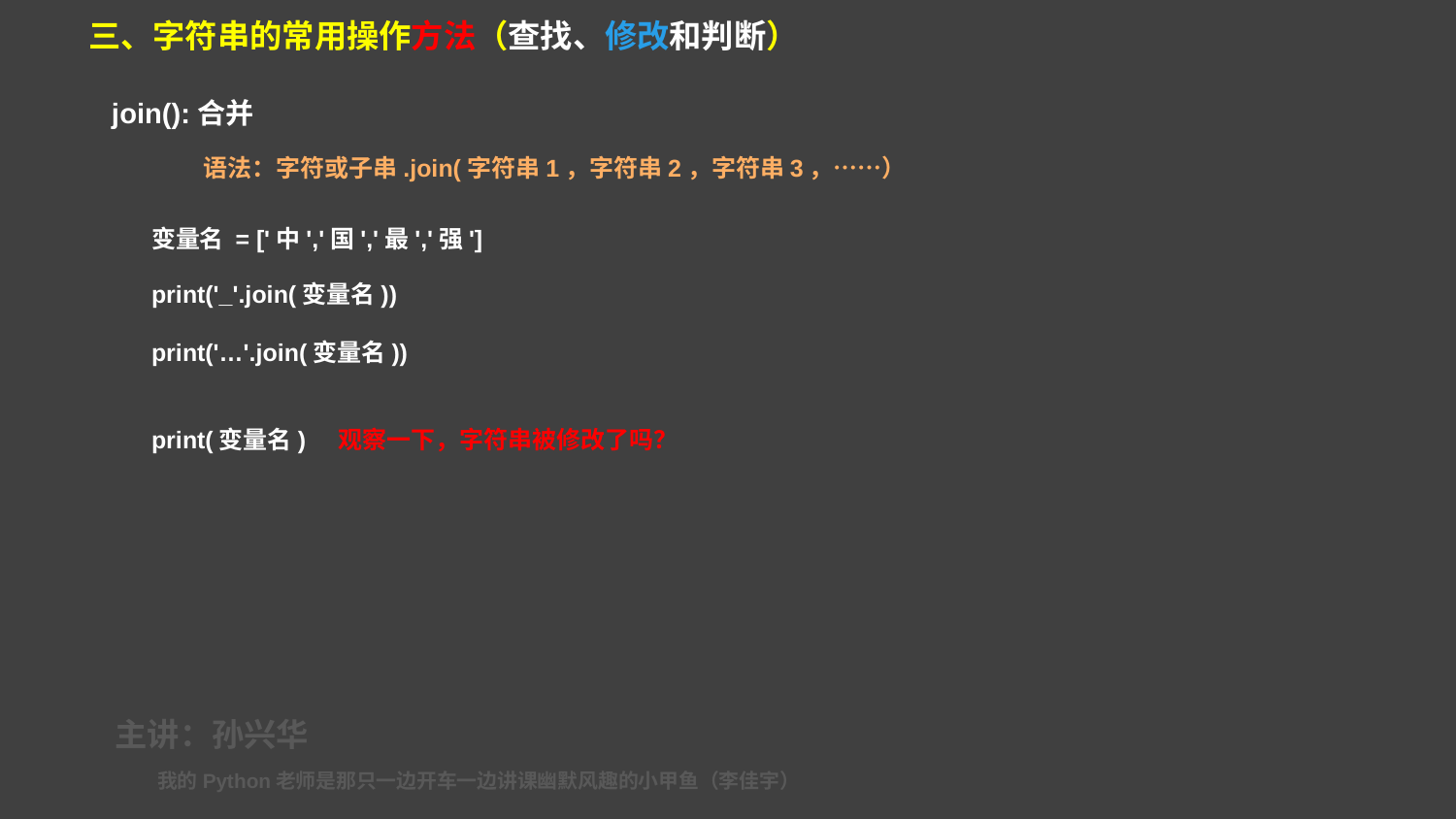

三、字符串的常用操作方法（查找、修改和判断）
join():合并
语法：字符或子串.join(字符串1，字符串2，字符串3，……）
变量名 = ['中','国','最','强']
print('_'.join(变量名))

print('…'.join(变量名))

print(变量名)    观察一下，字符串被修改了吗？